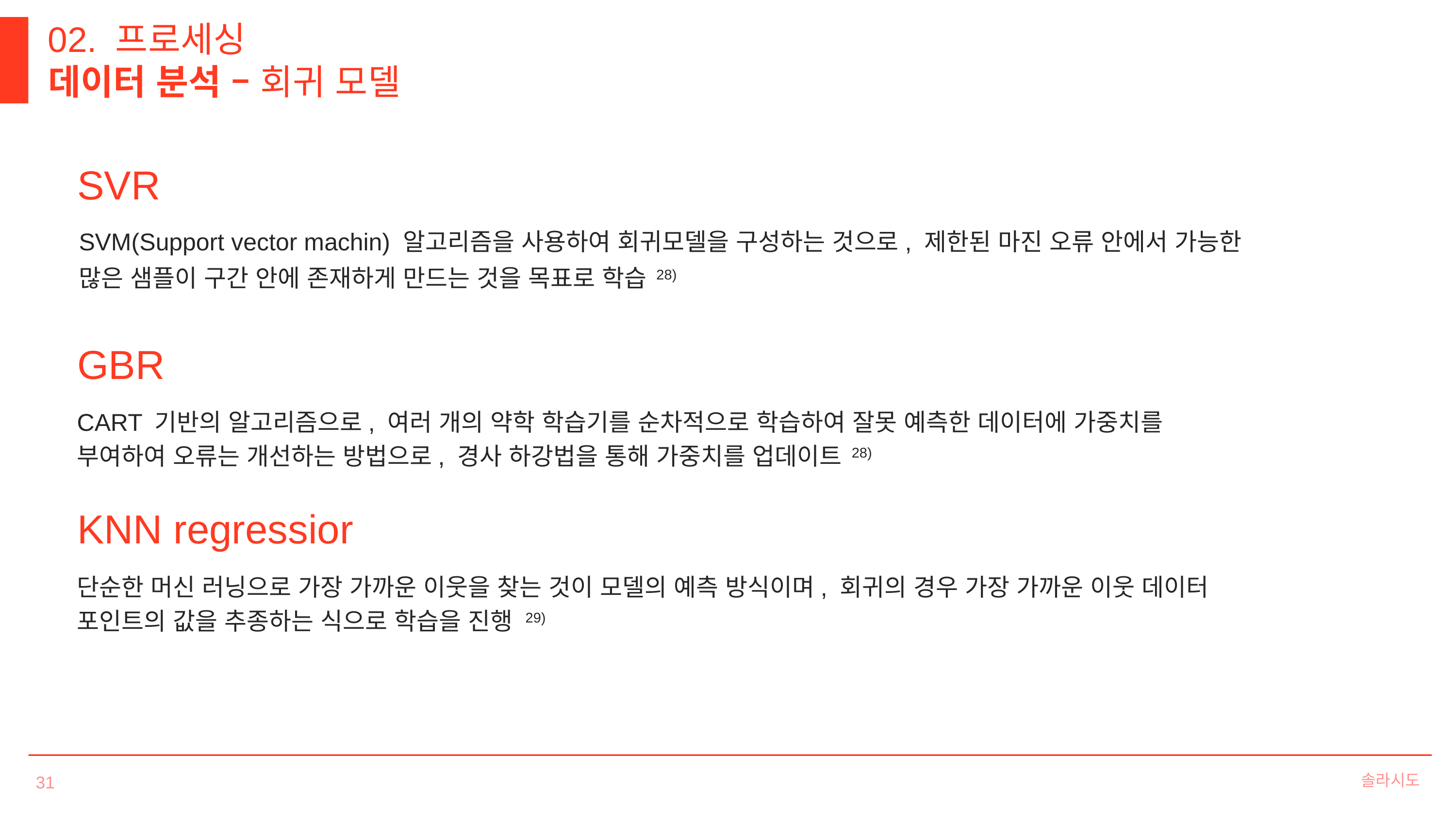

02. 프로세싱
데이터 분석 – 회귀 모델
SVR
SVM(Support vector machin) 알고리즘을 사용하여 회귀모델을 구성하는 것으로, 제한된 마진 오류 안에서 가능한 많은 샘플이 구간 안에 존재하게 만드는 것을 목표로 학습 28)
GBR
CART 기반의 알고리즘으로, 여러 개의 약학 학습기를 순차적으로 학습하여 잘못 예측한 데이터에 가중치를 부여하여 오류는 개선하는 방법으로, 경사 하강법을 통해 가중치를 업데이트 28)
KNN regressior
단순한 머신 러닝으로 가장 가까운 이웃을 찾는 것이 모델의 예측 방식이며, 회귀의 경우 가장 가까운 이웃 데이터 포인트의 값을 추종하는 식으로 학습을 진행 29)

솔라시도
31